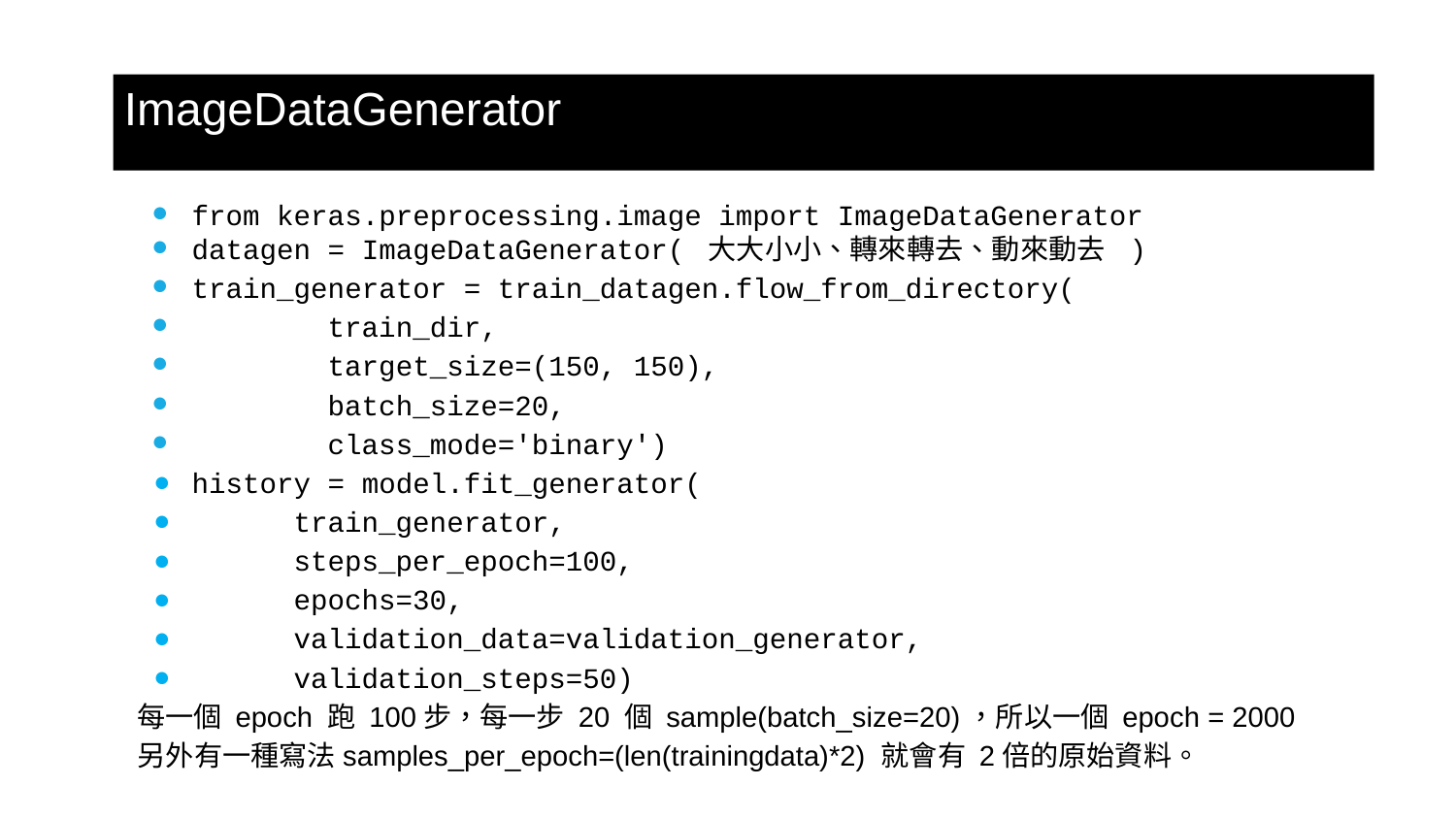

ImageDataGenerator
from keras.preprocessing.image import ImageDataGenerator
datagen = ImageDataGenerator( 大大小小、轉來轉去、動來動去 )
train_generator = train_datagen.flow_from_directory(
        train_dir,
        target_size=(150, 150),
        batch_size=20,
        class_mode='binary')
history = model.fit_generator(
      train_generator,
      steps_per_epoch=100,
      epochs=30,
      validation_data=validation_generator,
      validation_steps=50)
每一個 epoch 跑 100步，每一步 20 個 sample(batch_size=20)，所以一個 epoch = 2000
另外有一種寫法samples_per_epoch=(len(trainingdata)*2) 就會有 2倍的原始資料。